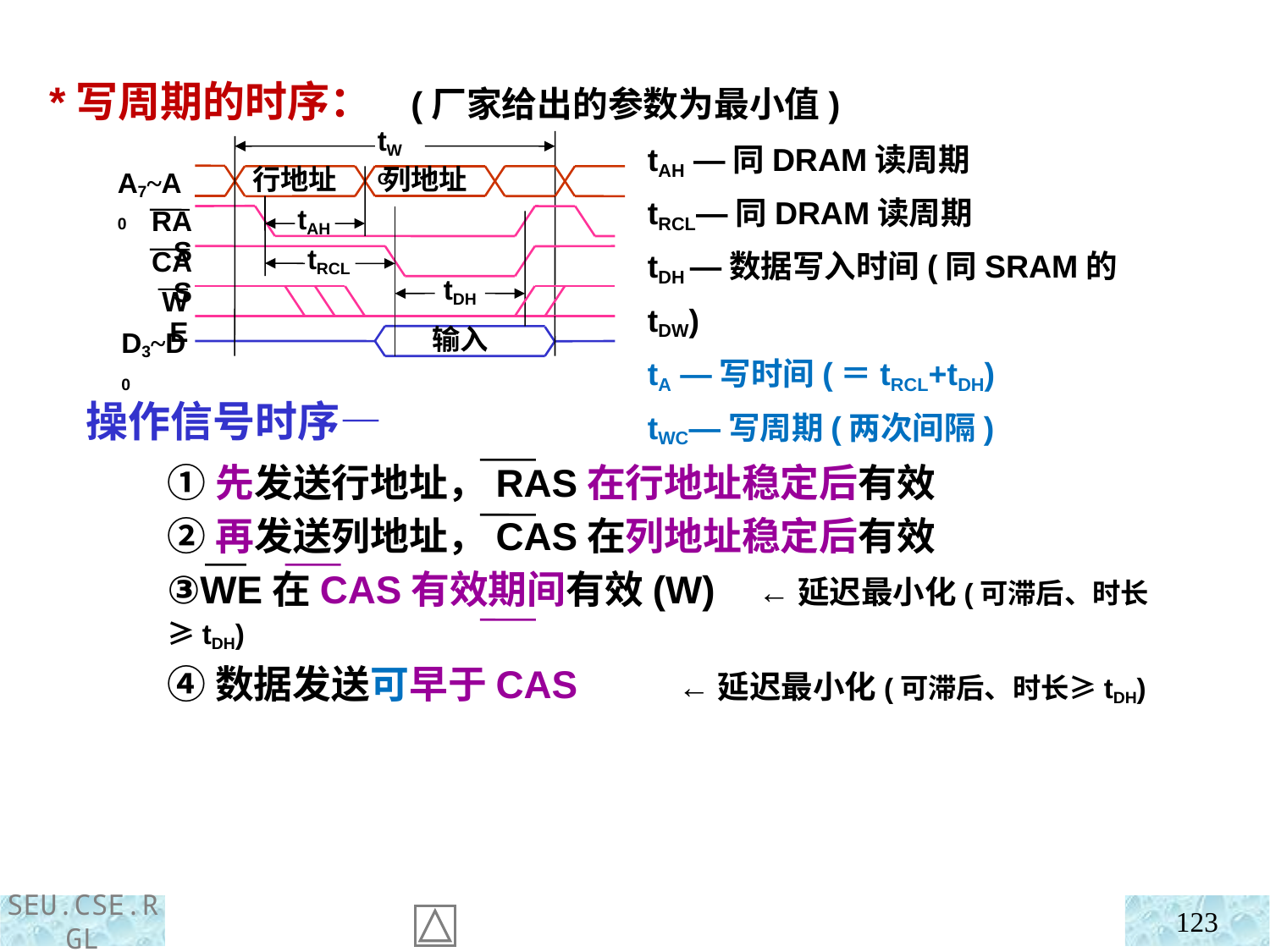

*写周期的时序：   (厂家给出的参数为最小值)
tAH —同DRAM读周期
tRCL—同DRAM读周期
tDH —数据写入时间(同SRAM的tDW)
tA —写时间(＝tRCL+tDH)
tWC—写周期(两次间隔)
tWC

A7~A0

行地址

列地址

RAS

tAH

CAS

tRCL

tDH
WE

输入
D3~D0

    操作信号时序—
①先发送行地址，RAS在行地址稳定后有效
②再发送列地址，CAS在列地址稳定后有效
③WE在CAS有效期间有效(W)    ←延迟最小化(可滞后、时长≥tDH)
④数据发送可早于CAS         ←延迟最小化(可滞后、时长≥tDH)

123